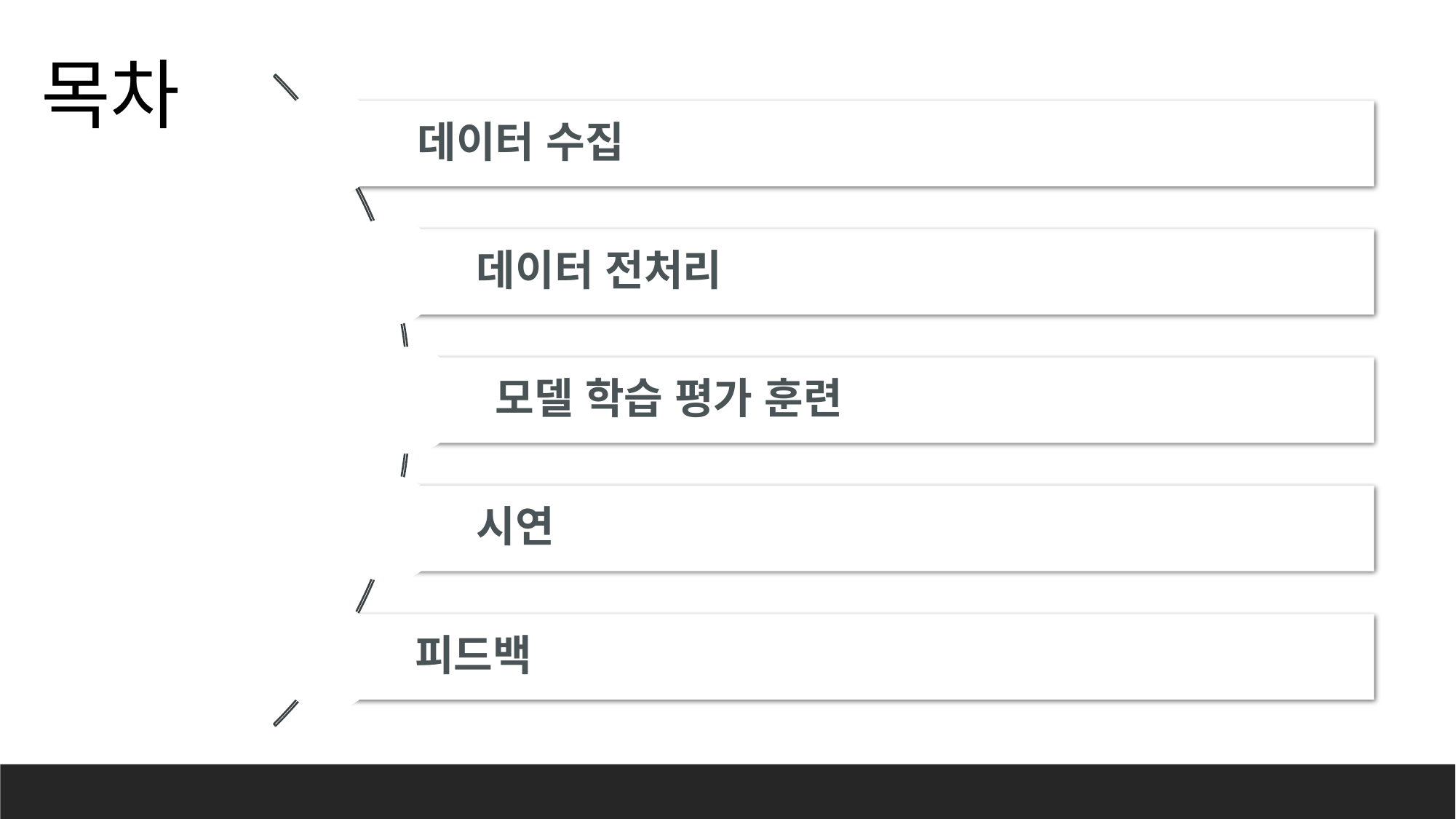

목차
 데이터 수집
 데이터 전처리
 모델 학습 평가 훈련
 시연
 피드백